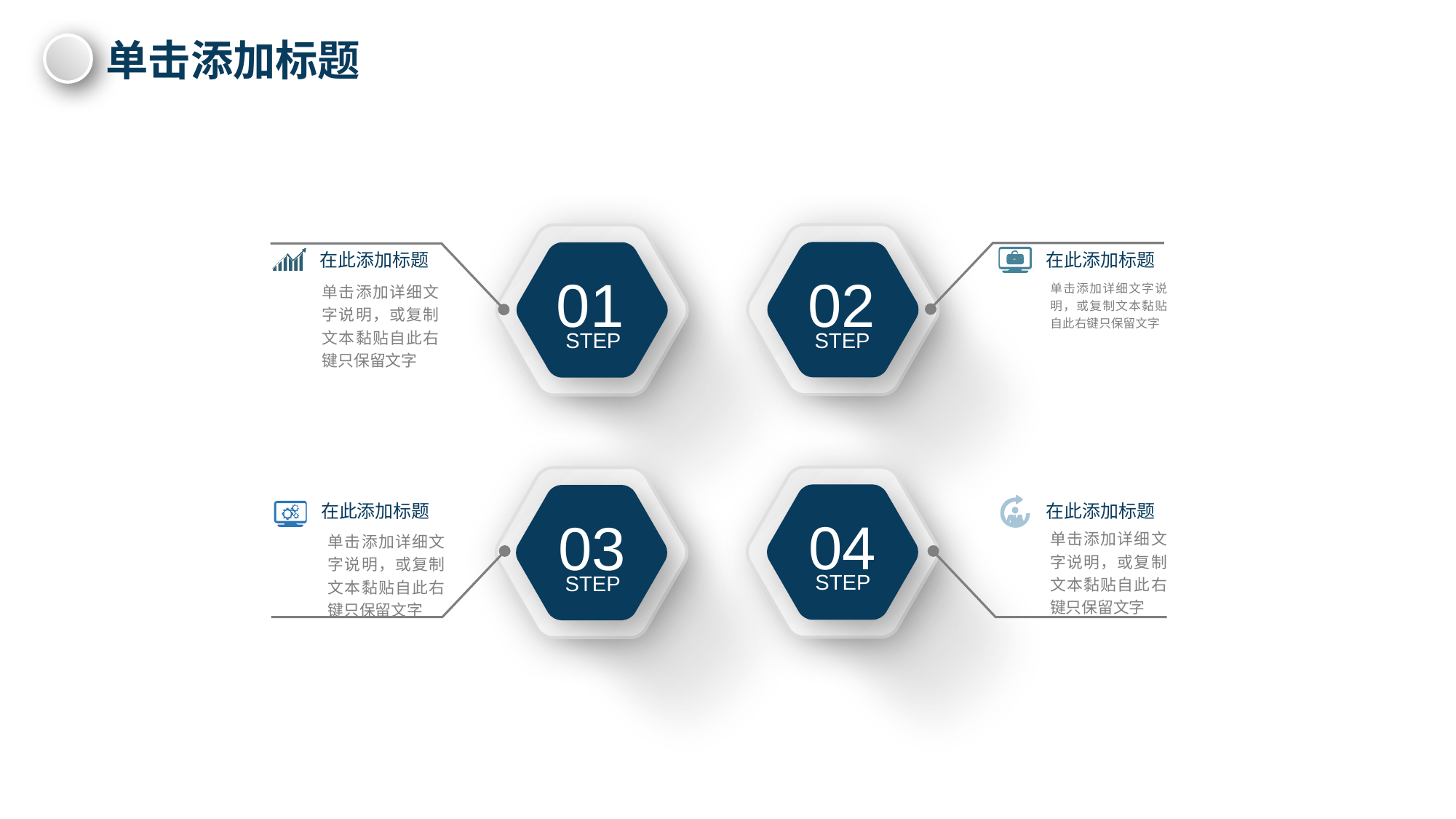

单击添加标题

02
STEP

01
STEP
在此添加标题

在此添加标题

单击添加详细文字说明，或复制文本黏贴自此右键只保留文字
单击添加详细文字说明，或复制文本黏贴自此右键只保留文字

04
STEP

03
STEP
在此添加标题

在此添加标题

单击添加详细文字说明，或复制文本黏贴自此右键只保留文字
单击添加详细文字说明，或复制文本黏贴自此右键只保留文字